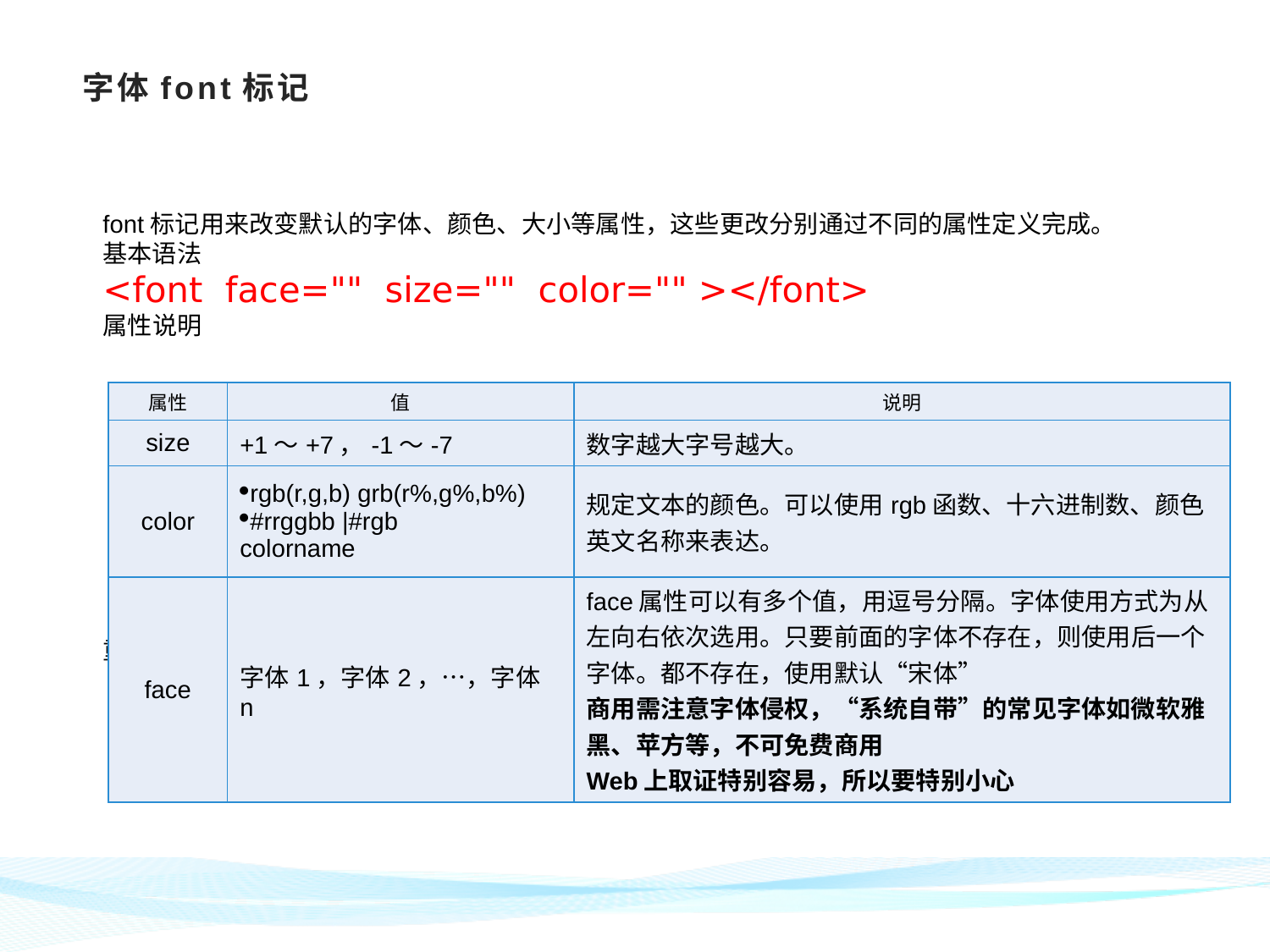

# 字体font标记
font标记用来改变默认的字体、颜色、大小等属性，这些更改分别通过不同的属性定义完成。
基本语法
<font  face=""  size=""  color="" ></font>
属性说明

重要的样式属性，H5换CSS
| 属性 | 值 | 说明 |
| --- | --- | --- |
| size | +1～+7，-1～-7 | 数字越大字号越大。 |
| color | rgb(r,g,b) grb(r%,g%,b%) #rrggbb |#rgb colorname | 规定文本的颜色。可以使用rgb函数、十六进制数、颜色英文名称来表达。 |
| face | 字体1，字体2，…，字体n | face属性可以有多个值，用逗号分隔。字体使用方式为从左向右依次选用。只要前面的字体不存在，则使用后一个字体。都不存在，使用默认“宋体” 商用需注意字体侵权，“系统自带”的常见字体如微软雅黑、苹方等，不可免费商用 Web上取证特别容易，所以要特别小心 |